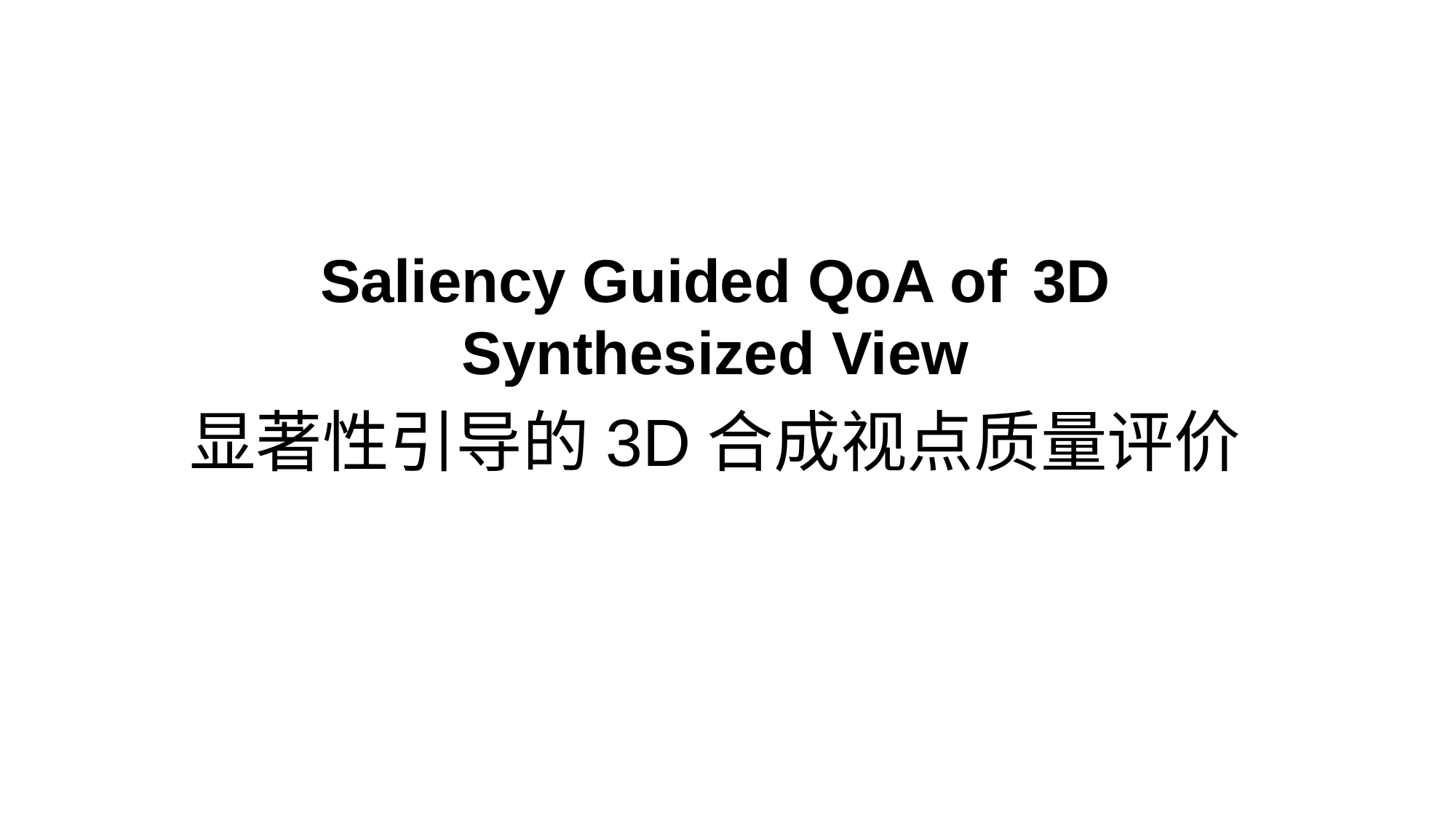

# Saliency Guided QoA of 3D Synthesized View
显著性引导的3D合成视点质量评价